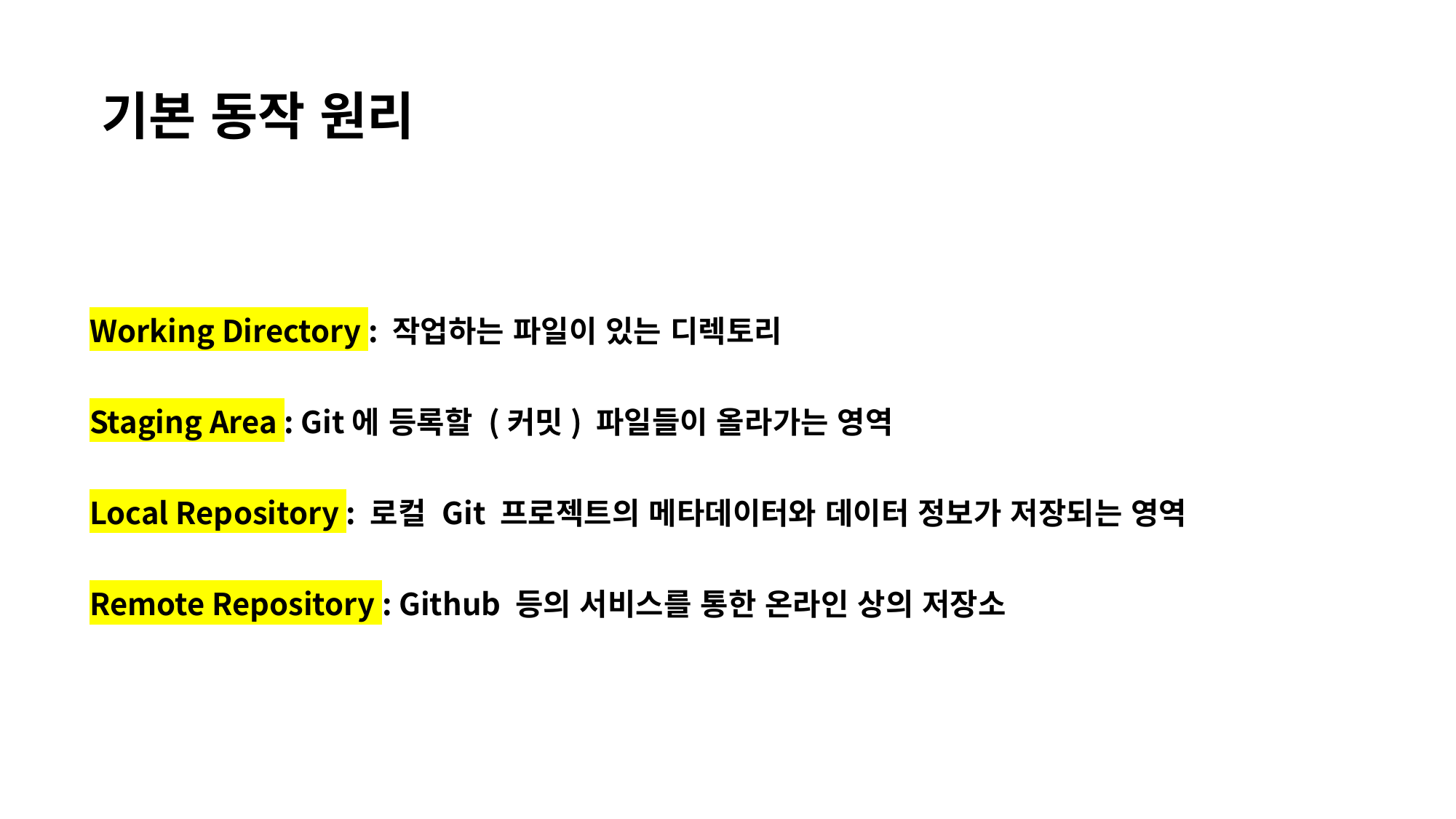

기본 동작 원리
Working Directory : 작업하는 파일이 있는 디렉토리
Staging Area : Git에 등록할 (커밋) 파일들이 올라가는 영역
Local Repository : 로컬 Git 프로젝트의 메타데이터와 데이터 정보가 저장되는 영역
Remote Repository : Github 등의 서비스를 통한 온라인 상의 저장소